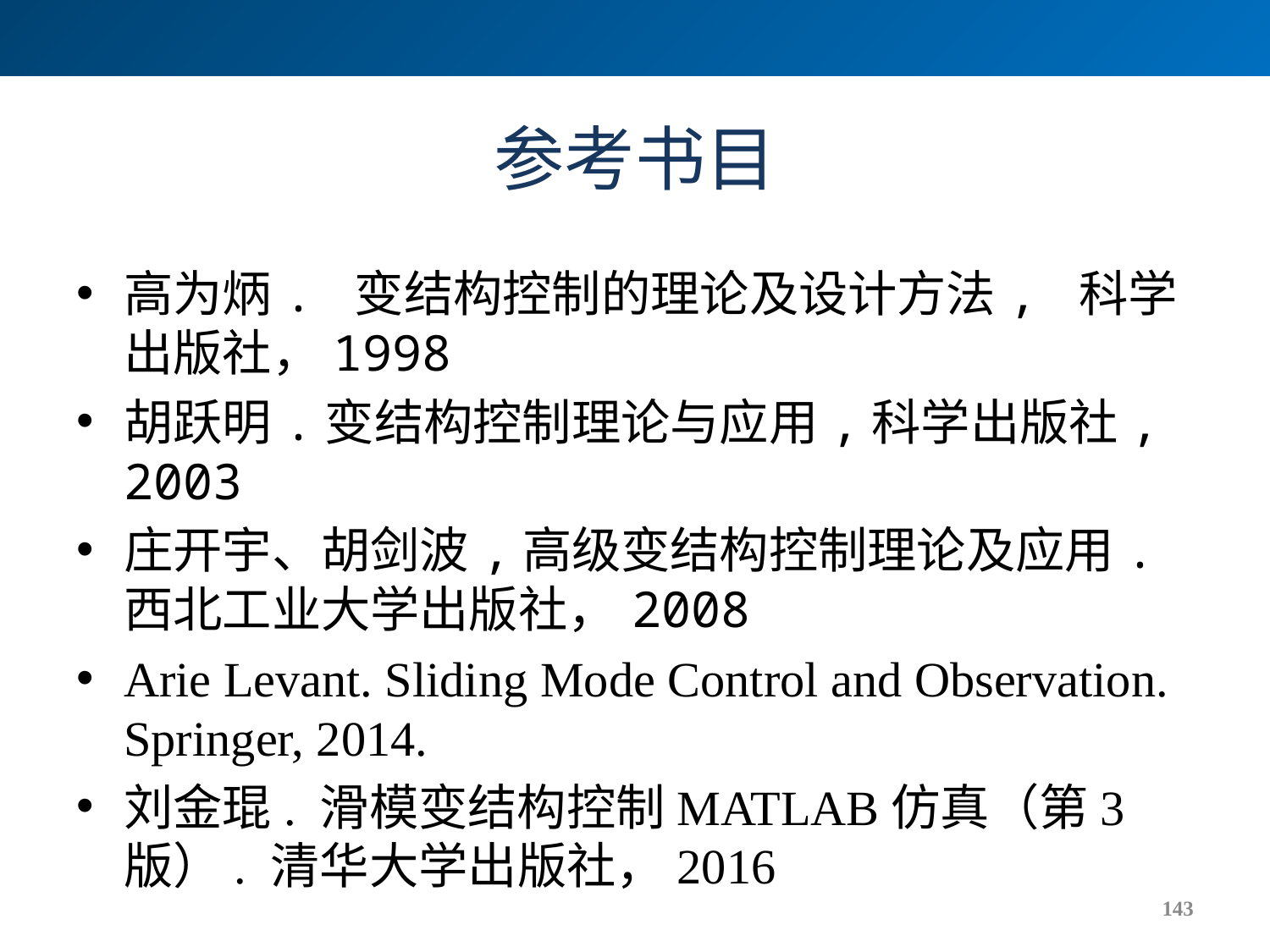

# 参考书目
高为炳. 变结构控制的理论及设计方法, 科学出版社，1998
胡跃明.变结构控制理论与应用,科学出版社, 2003
庄开宇、胡剑波,高级变结构控制理论及应用. 西北工业大学出版社，	2008
Arie Levant. Sliding Mode Control and Observation. Springer, 2014.
刘金琨. 滑模变结构控制MATLAB仿真（第3版）. 清华大学出版社，2016
143